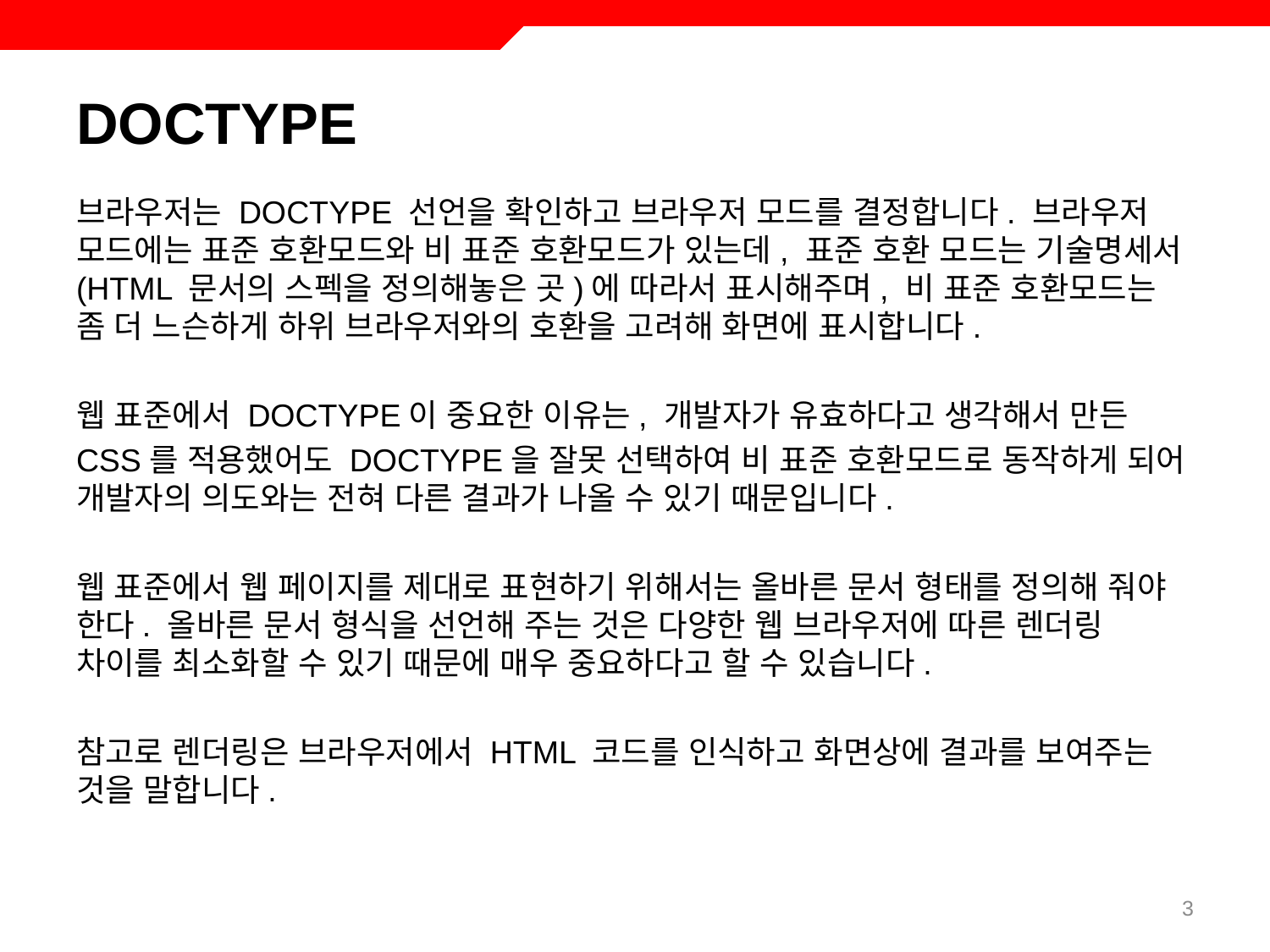

# DOCTYPE
브라우저는 DOCTYPE 선언을 확인하고 브라우저 모드를 결정합니다. 브라우저 모드에는 표준 호환모드와 비 표준 호환모드가 있는데, 표준 호환 모드는 기술명세서 (HTML 문서의 스펙을 정의해놓은 곳)에 따라서 표시해주며, 비 표준 호환모드는 좀 더 느슨하게 하위 브라우저와의 호환을 고려해 화면에 표시합니다.

웹 표준에서 DOCTYPE이 중요한 이유는, 개발자가 유효하다고 생각해서 만든
CSS를 적용했어도 DOCTYPE을 잘못 선택하여 비 표준 호환모드로 동작하게 되어 개발자의 의도와는 전혀 다른 결과가 나올 수 있기 때문입니다.

웹 표준에서 웹 페이지를 제대로 표현하기 위해서는 올바른 문서 형태를 정의해 줘야 한다. 올바른 문서 형식을 선언해 주는 것은 다양한 웹 브라우저에 따른 렌더링 차이를 최소화할 수 있기 때문에 매우 중요하다고 할 수 있습니다.

참고로 렌더링은 브라우저에서 HTML 코드를 인식하고 화면상에 결과를 보여주는 것을 말합니다.
3